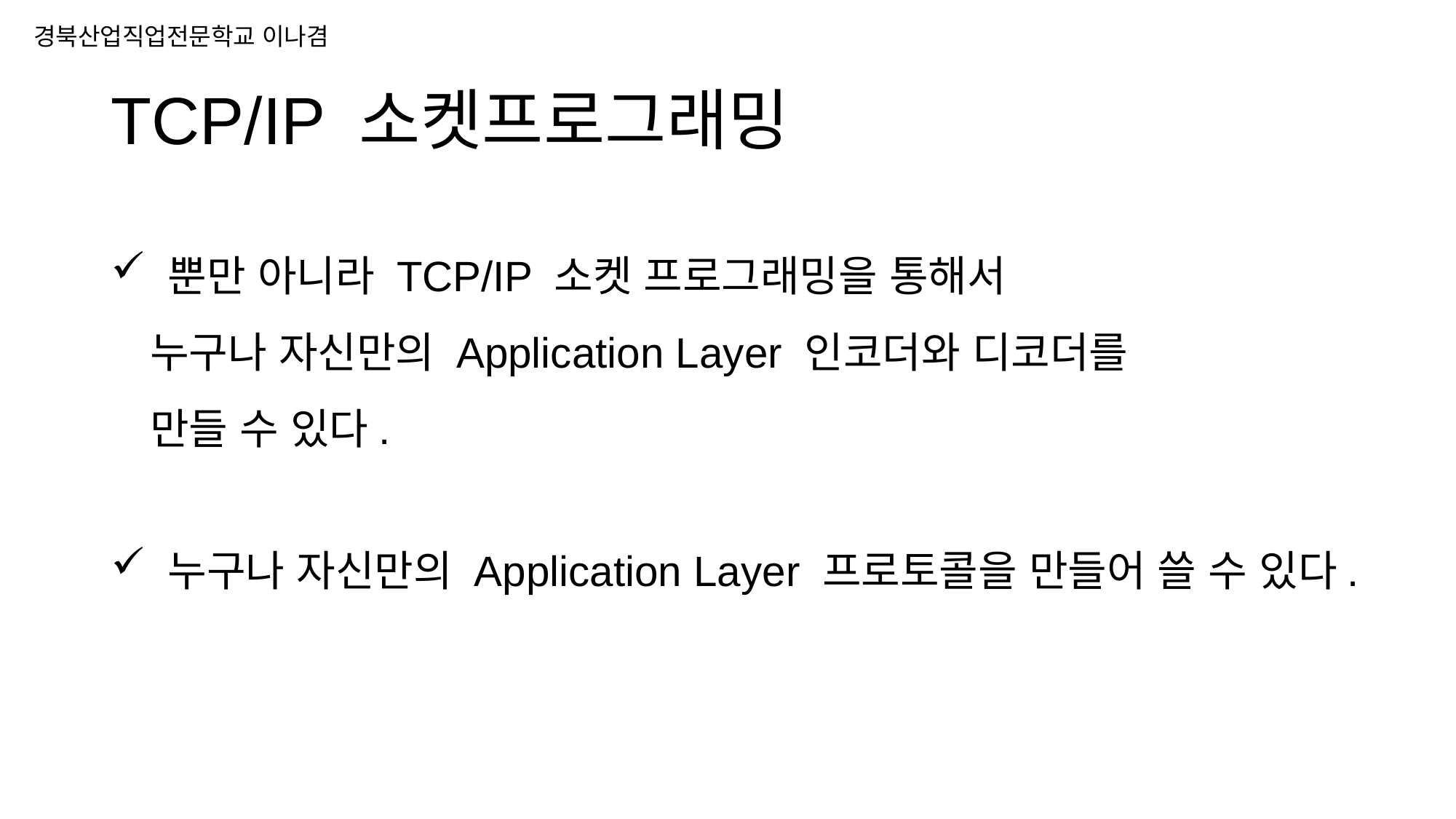

# TCP/IP 소켓프로그래밍
 뿐만 아니라 TCP/IP 소켓 프로그래밍을 통해서
 누구나 자신만의 Application Layer 인코더와 디코더를
 만들 수 있다.
 누구나 자신만의 Application Layer 프로토콜을 만들어 쓸 수 있다.